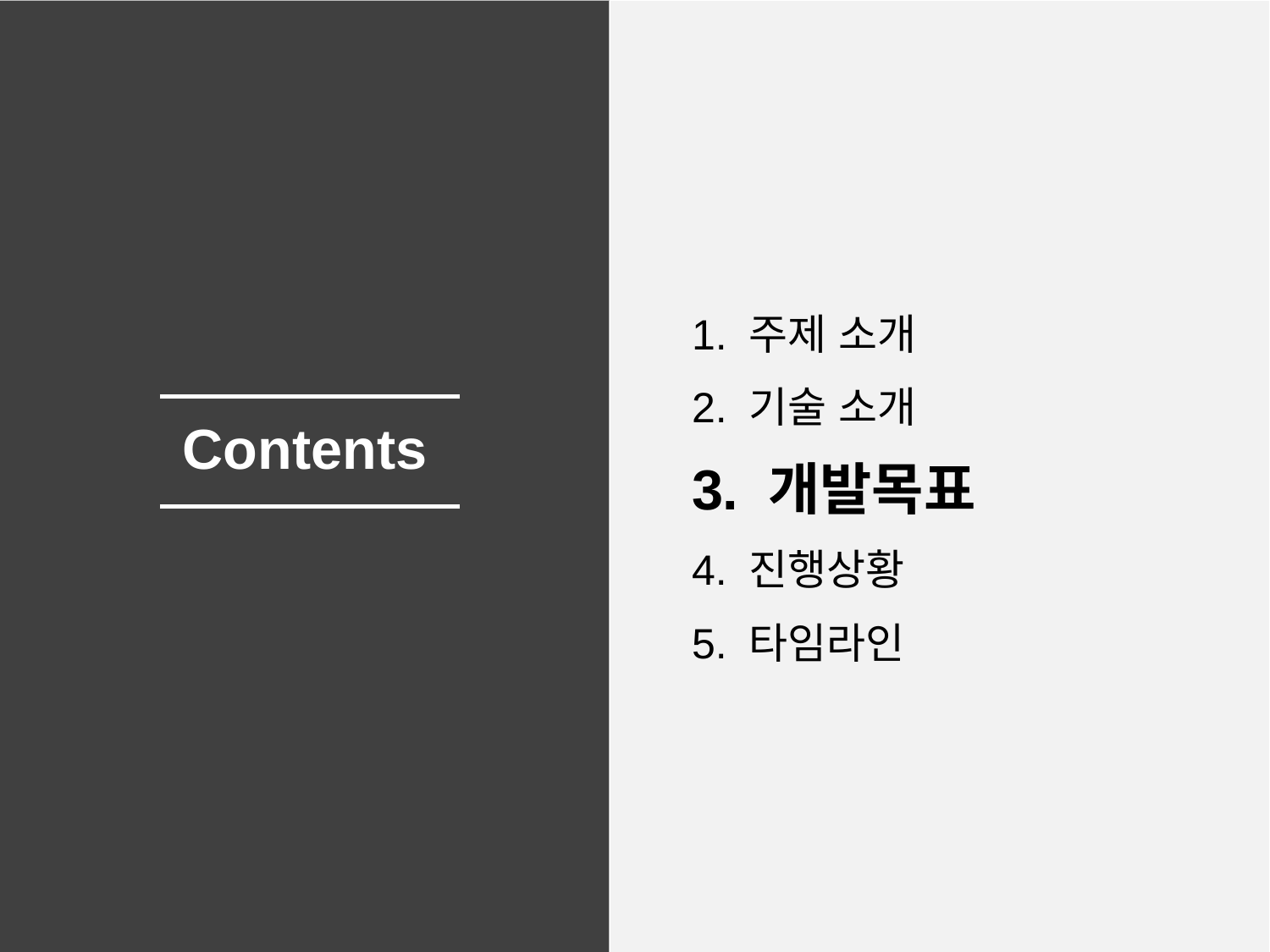

1. 주제 소개

2. 기술 소개

3. 개발목표

4. 진행상황

5. 타임라인

Contents